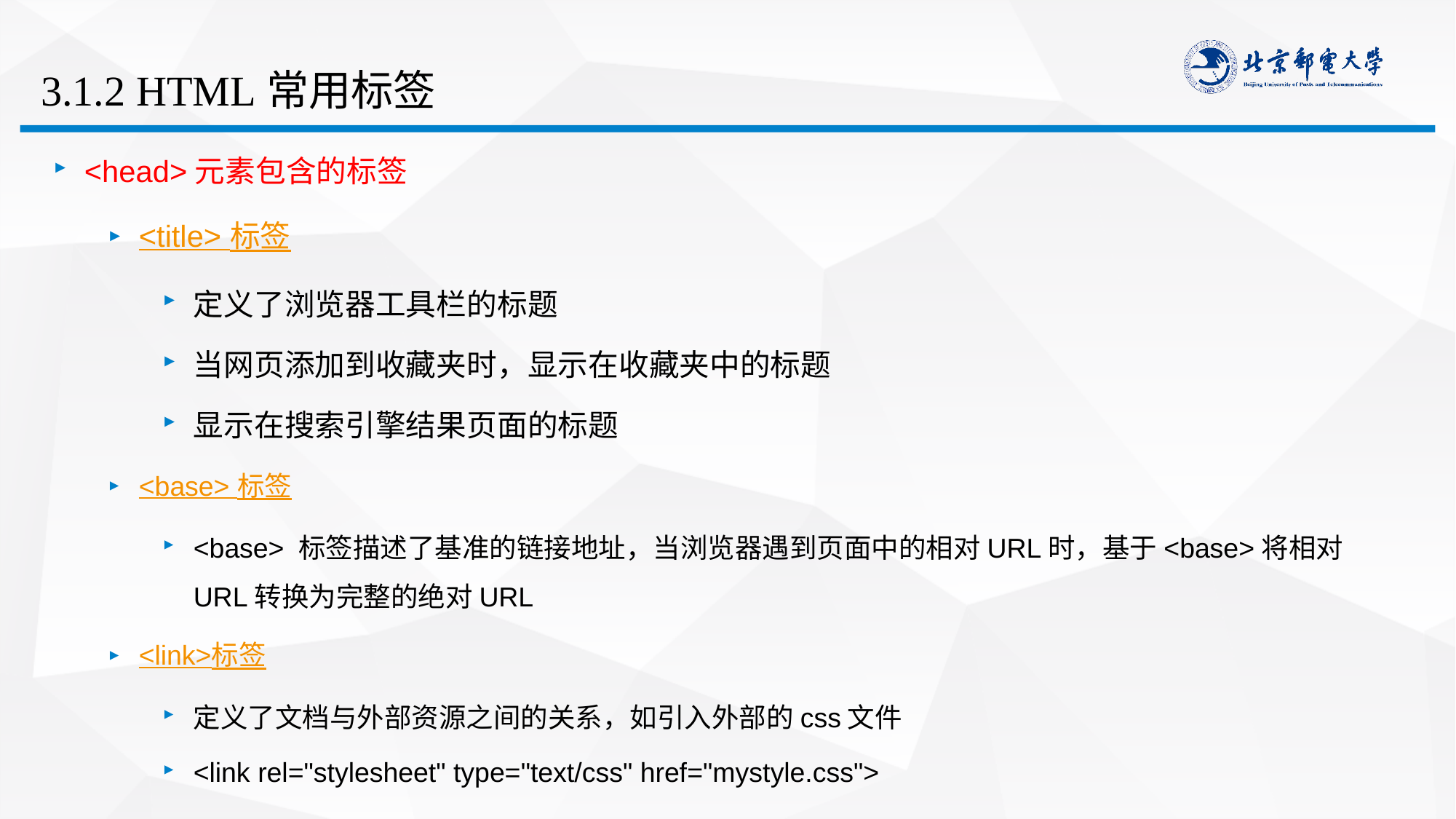

# 3.1.2 HTML常用标签
<head>元素包含的标签
<title> 标签
定义了浏览器工具栏的标题
当网页添加到收藏夹时，显示在收藏夹中的标题
显示在搜索引擎结果页面的标题
<base> 标签
<base> 标签描述了基准的链接地址，当浏览器遇到页面中的相对URL时，基于<base>将相对URL转换为完整的绝对URL
<link>标签
定义了文档与外部资源之间的关系，如引入外部的css文件
<link rel="stylesheet" type="text/css" href="mystyle.css">